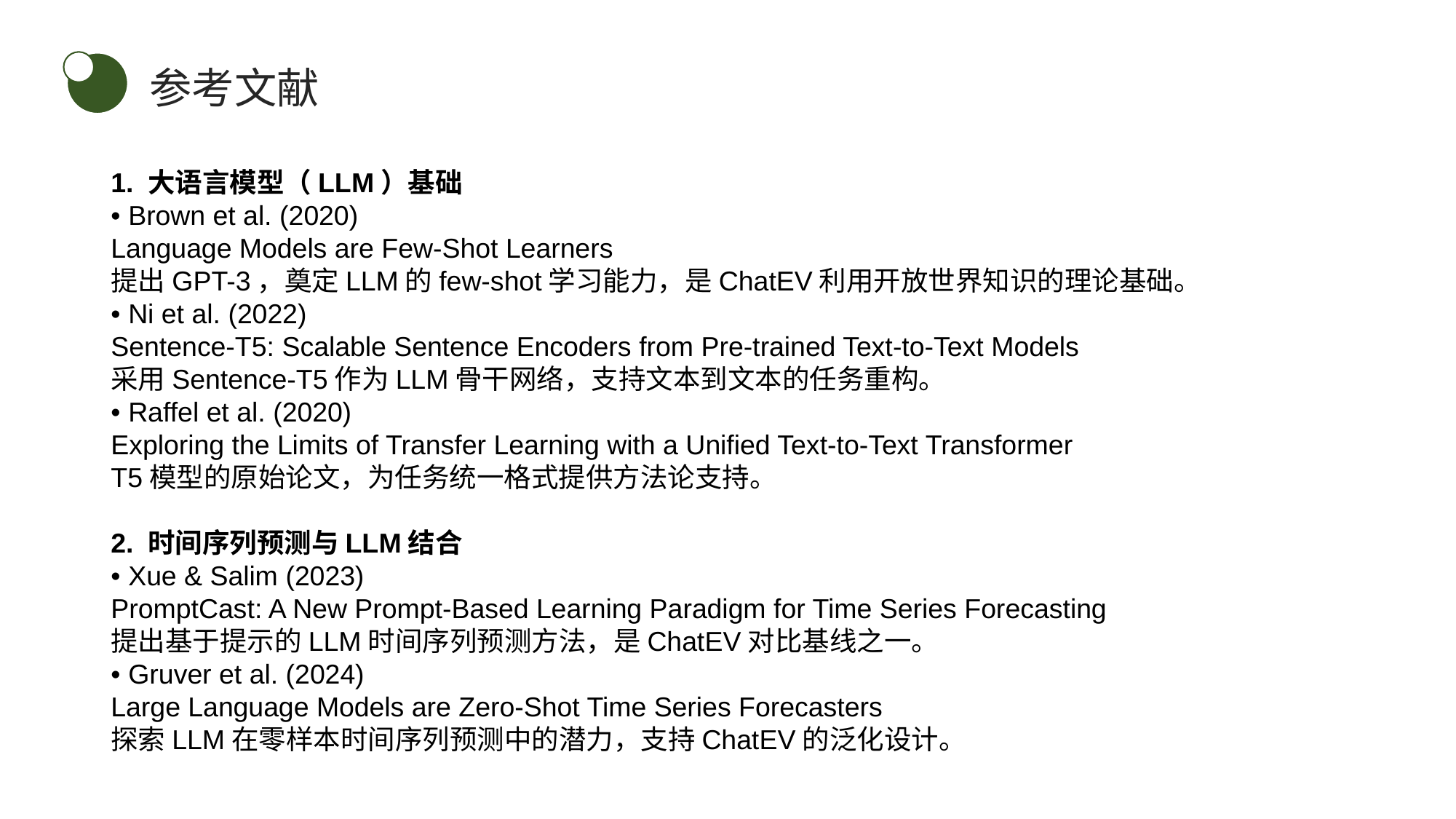

参考文献
1. 大语言模型（LLM）基础
• Brown et al. (2020)
Language Models are Few-Shot Learners
提出GPT-3，奠定LLM的few-shot学习能力，是ChatEV利用开放世界知识的理论基础。
• Ni et al. (2022)
Sentence-T5: Scalable Sentence Encoders from Pre-trained Text-to-Text Models
采用Sentence-T5作为LLM骨干网络，支持文本到文本的任务重构。
• Raffel et al. (2020)
Exploring the Limits of Transfer Learning with a Unified Text-to-Text Transformer
T5模型的原始论文，为任务统一格式提供方法论支持。

2. 时间序列预测与LLM结合
• Xue & Salim (2023)
PromptCast: A New Prompt-Based Learning Paradigm for Time Series Forecasting
提出基于提示的LLM时间序列预测方法，是ChatEV对比基线之一。
• Gruver et al. (2024)
Large Language Models are Zero-Shot Time Series Forecasters
探索LLM在零样本时间序列预测中的潜力，支持ChatEV的泛化设计。